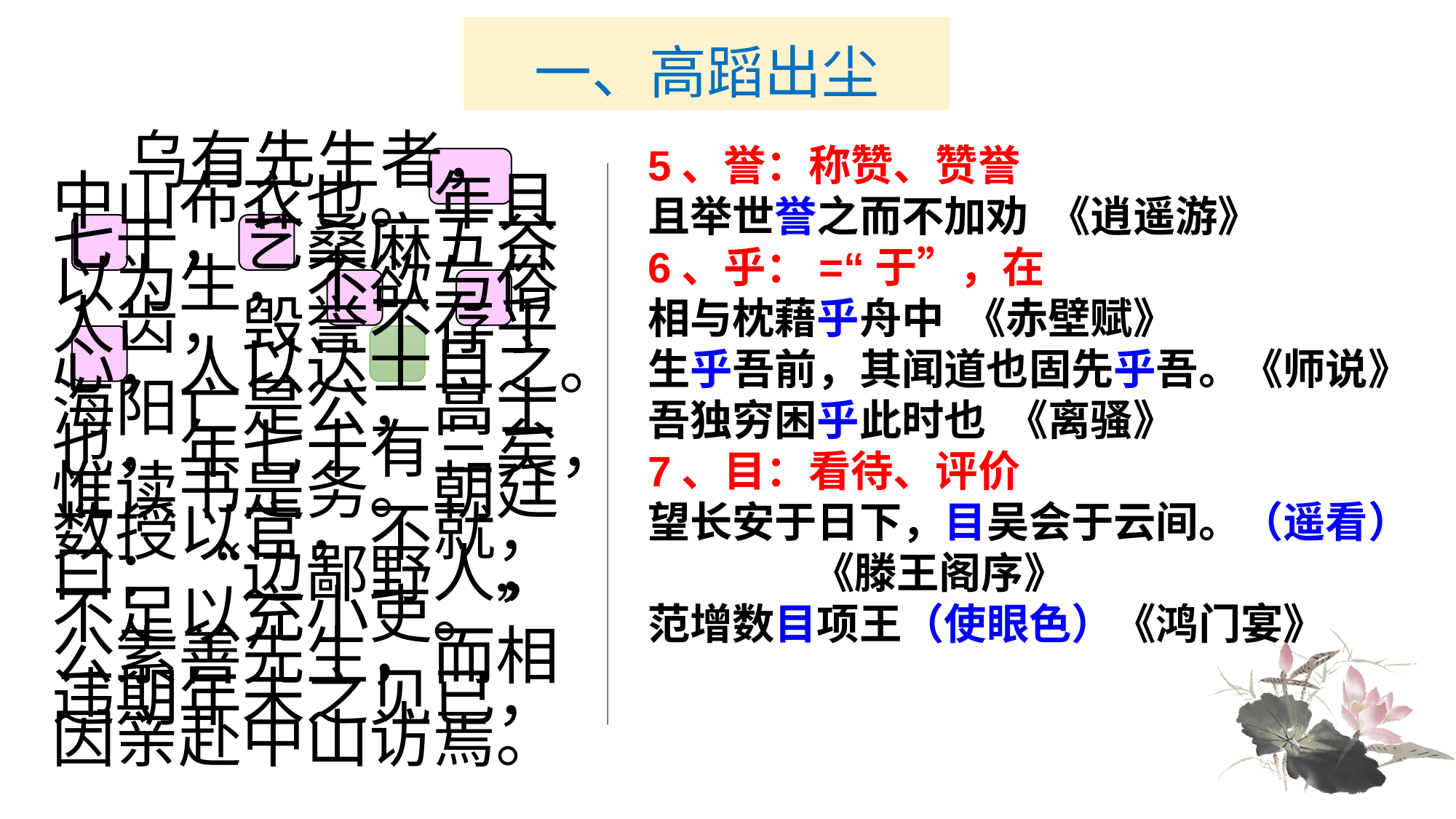

# 一、高蹈出尘
5、誉：称赞、赞誉
且举世誉之而不加劝  《逍遥游》
6、乎：=“于”，在
相与枕藉乎舟中  《赤壁赋》
生乎吾前，其闻道也固先乎吾。《师说》
吾独穷困乎此时也  《离骚》
7、目：看待、评价
望长安于日下，目吴会于云间。（遥看）
                《滕王阁序》
范增数目项王（使眼色）《鸿门宴》
　　   乌有先生者，中山布衣也。年且七十，艺桑麻五谷以为生，不欲与俗人齿，毁誉不存乎心，人以达士目之。海阳亡是公，高士也，年七十有三矣，惟读书是务。朝廷数授以官，不就，曰：“边鄙野人，不足以充小吏。”公素善先生，而相违期年未之见已，因亲赴中山访焉。